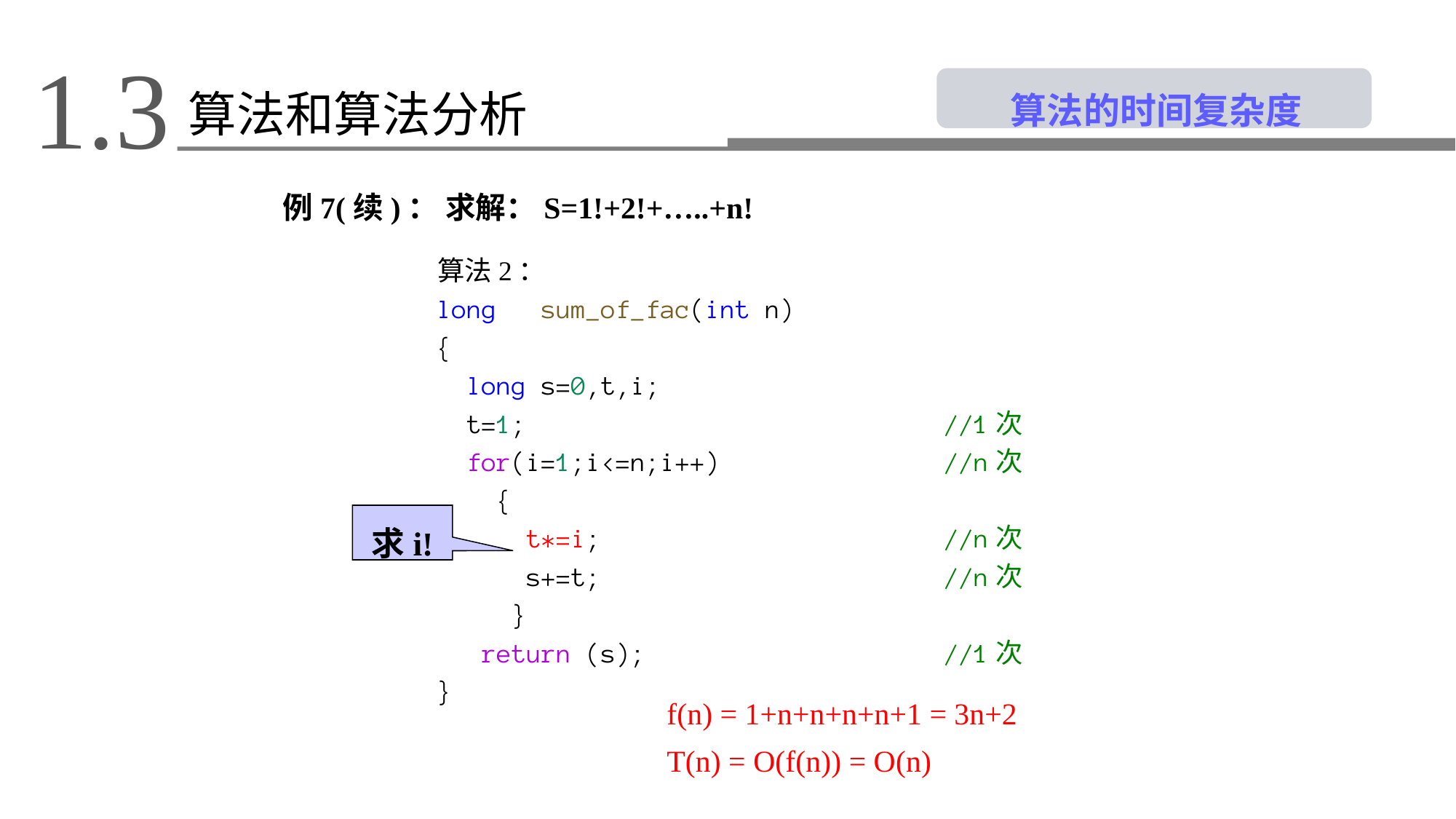

1.3

 算法的时间复杂度
算法和算法分析

例7(续)： 求解：S=1!+2!+…..+n!
算法2：
long   sum_of_fac(int n)
{
  long s=0,t,i;
  t=1;                            //1次
  for(i=1;i<=n;i++)               //n次
    {
      t*=i;                       //n次
      s+=t;                       //n次
     }
   return (s);                    //1次
}

求i!
f(n) = 1+n+n+n+n+1 = 3n+2
T(n) = O(f(n)) = O(n)